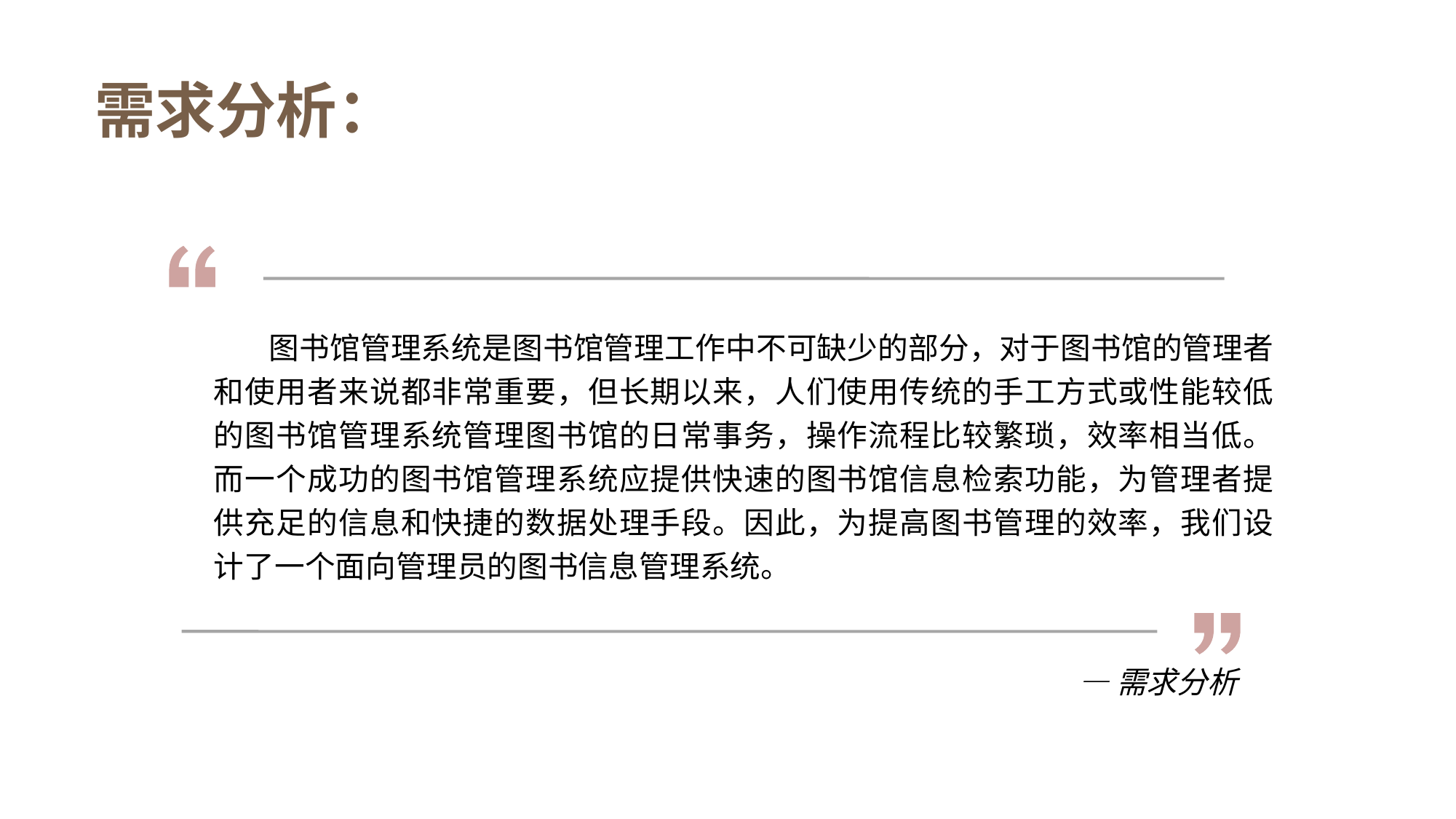

需求分析：

       图书馆管理系统是图书馆管理工作中不可缺少的部分，对于图书馆的管理者和使用者来说都非常重要，但长期以来，人们使用传统的手工方式或性能较低的图书馆管理系统管理图书馆的日常事务，操作流程比较繁琐，效率相当低。而一个成功的图书馆管理系统应提供快速的图书馆信息检索功能，为管理者提供充足的信息和快捷的数据处理手段。因此，为提高图书管理的效率，我们设计了一个面向管理员的图书信息管理系统。

—需求分析